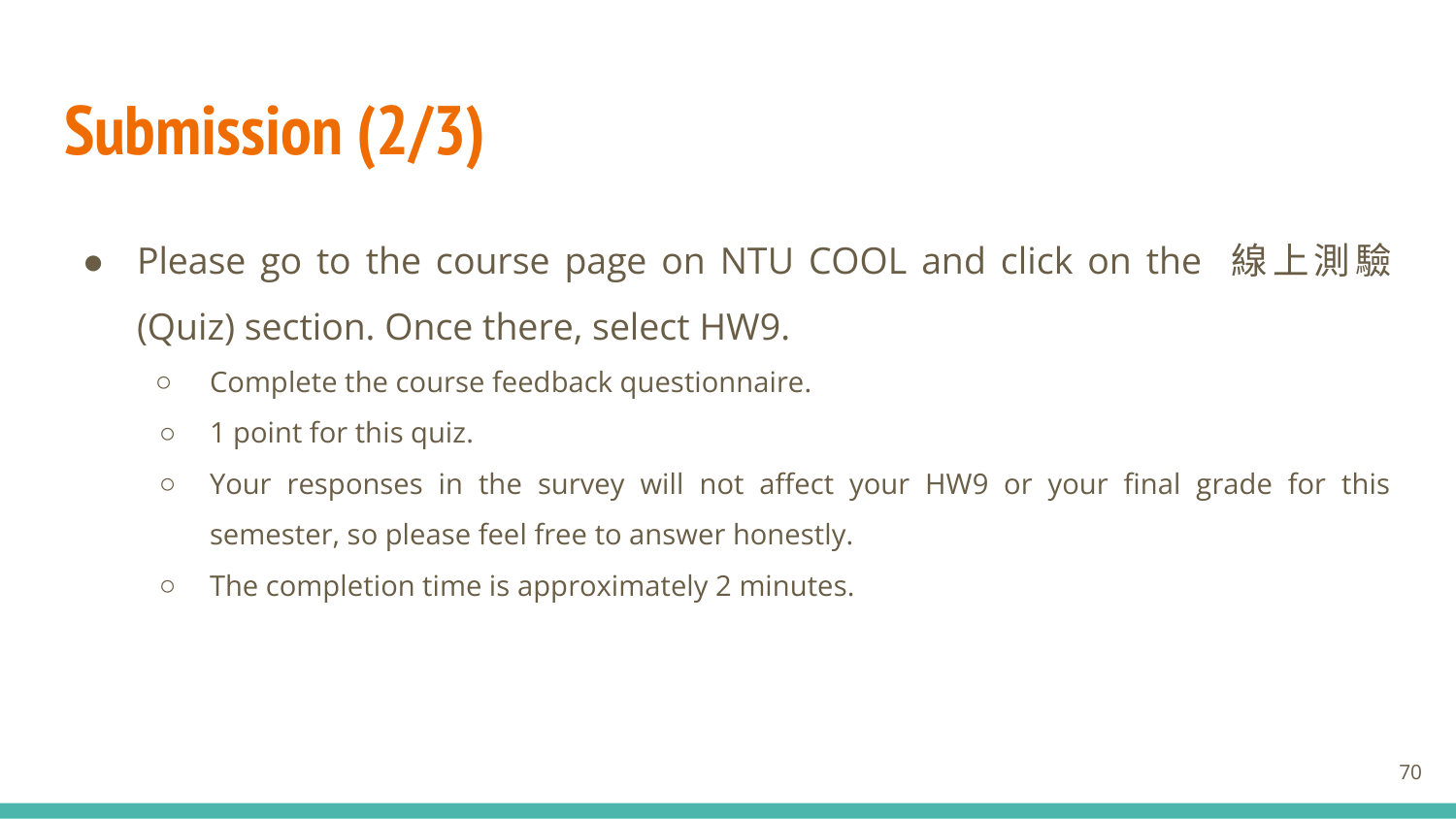

# Submission (2/3)
Please go to the course page on NTU COOL and click on the 線上測驗 (Quiz) section. Once there, select HW9.
Complete the course feedback questionnaire.
1 point for this quiz.
Your responses in the survey will not affect your HW9 or your final grade for this semester, so please feel free to answer honestly.
The completion time is approximately 2 minutes.
70